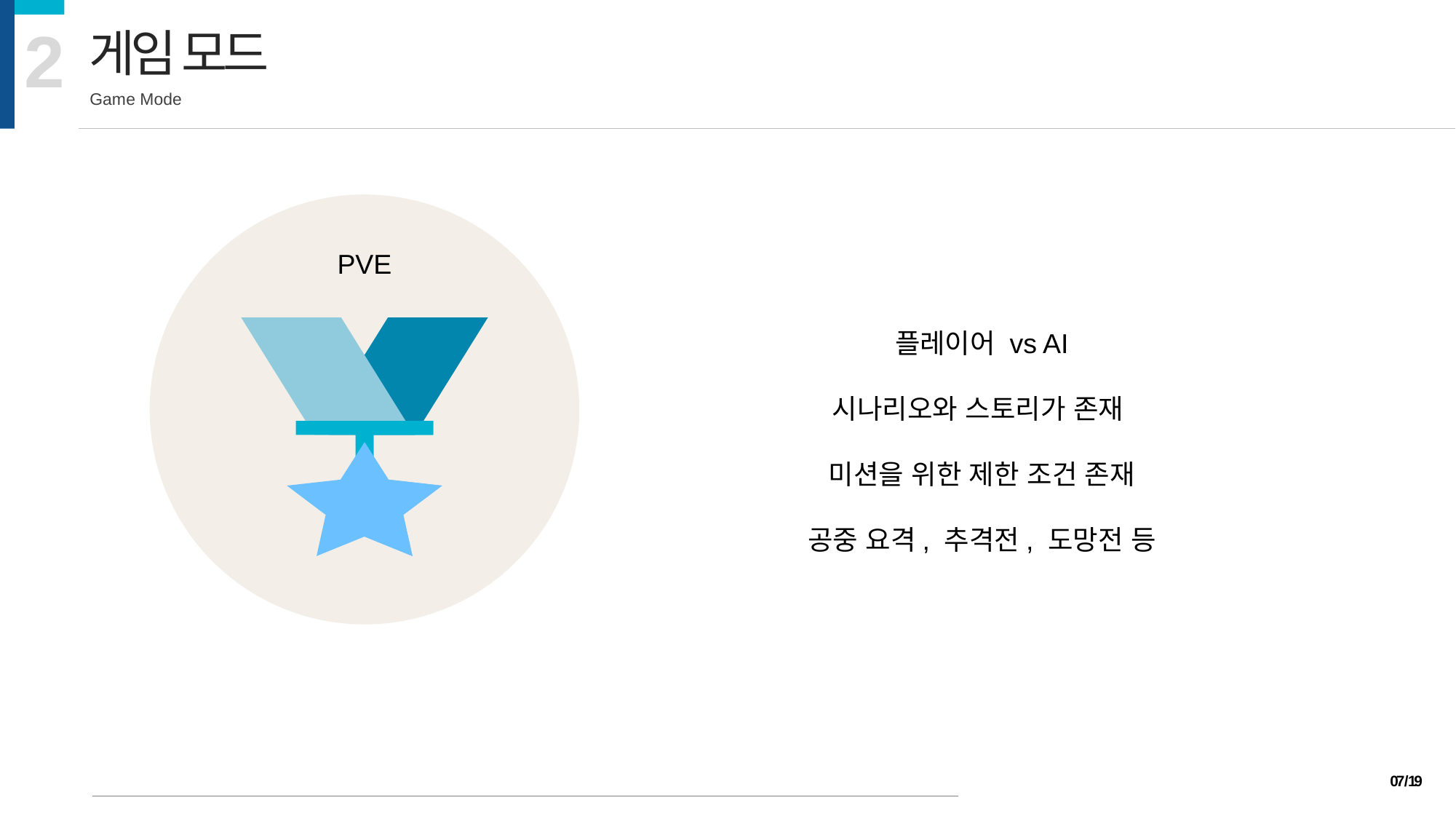

2
게임 모드
Game Mode

PVE

플레이어 vs AI

시나리오와 스토리가 존재

미션을 위한 제한 조건 존재

공중 요격, 추격전, 도망전 등

07 / 19